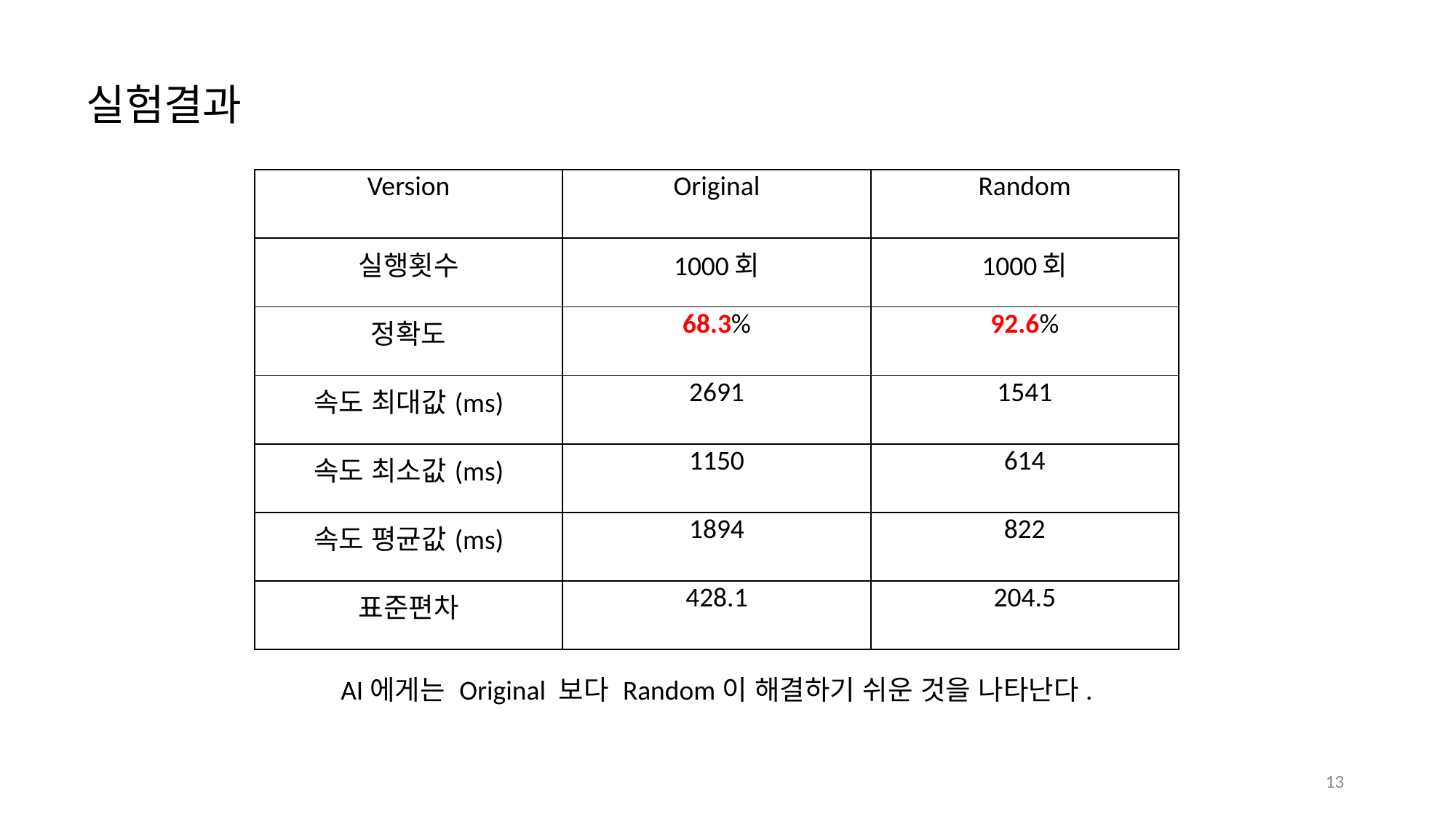

실험결과
| Version | Original | Random |
| --- | --- | --- |
| 실행횟수 | 1000회 | 1000회 |
| 정확도 | 68.3% | 92.6% |
| 속도 최대값(ms) | 2691 | 1541 |
| 속도 최소값(ms) | 1150 | 614 |
| 속도 평균값(ms) | 1894 | 822 |
| 표준편차 | 428.1 | 204.5 |
AI에게는 Original 보다 Random이 해결하기 쉬운 것을 나타난다.
13